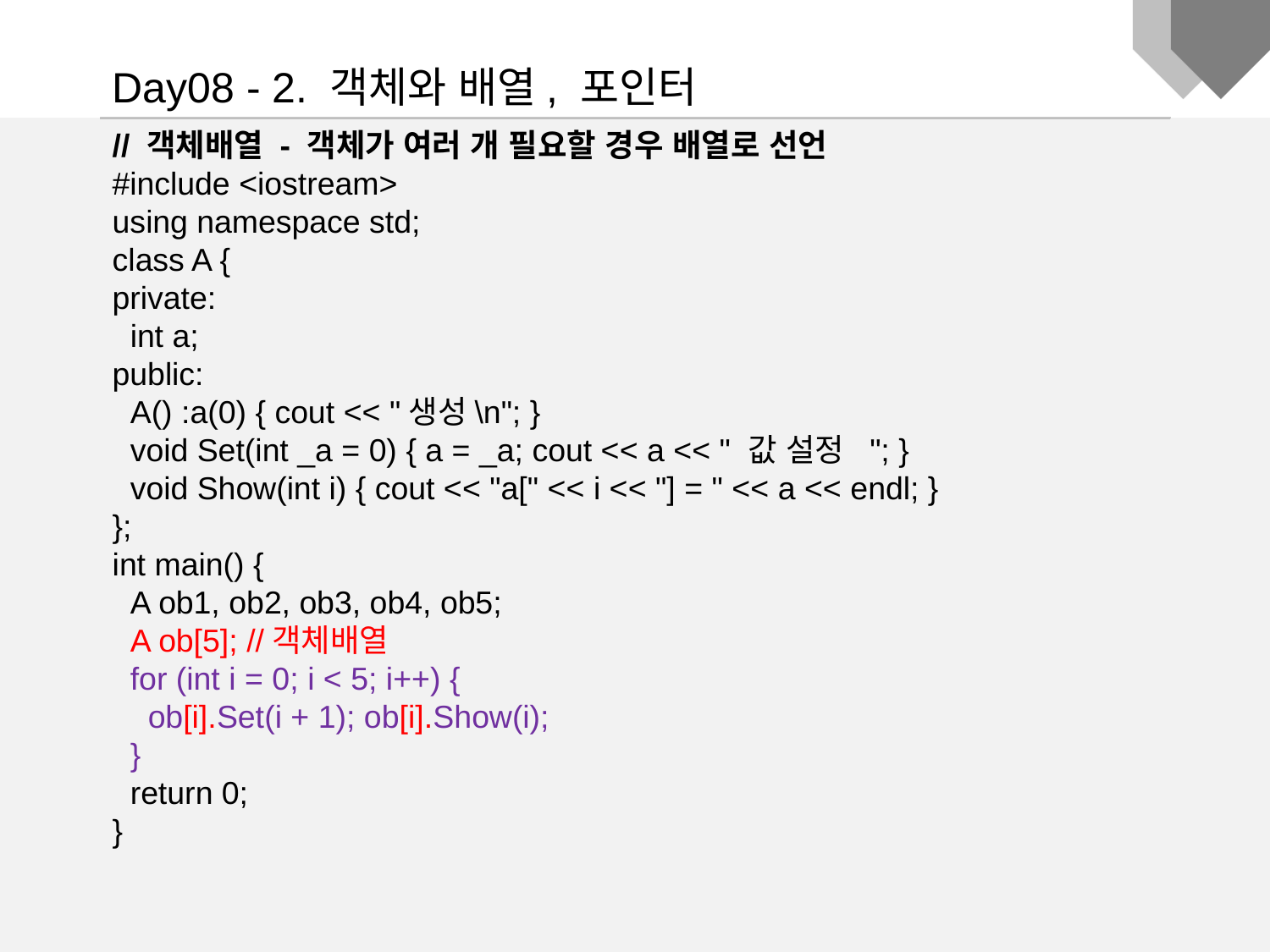

Day08 - 2. 객체와 배열, 포인터
// 객체배열 - 객체가 여러 개 필요할 경우 배열로 선언
#include <iostream>
using namespace std;
class A {
private:
  int a;
public:
  A() :a(0) { cout << "생성\n"; }
  void Set(int _a = 0) { a = _a; cout << a << " 값 설정  "; }
  void Show(int i) { cout << "a[" << i << "] = " << a << endl; }
};
int main() {
  A ob1, ob2, ob3, ob4, ob5;
  A ob[5]; //객체배열
  for (int i = 0; i < 5; i++) {
    ob[i].Set(i + 1); ob[i].Show(i);
  }
  return 0;
}